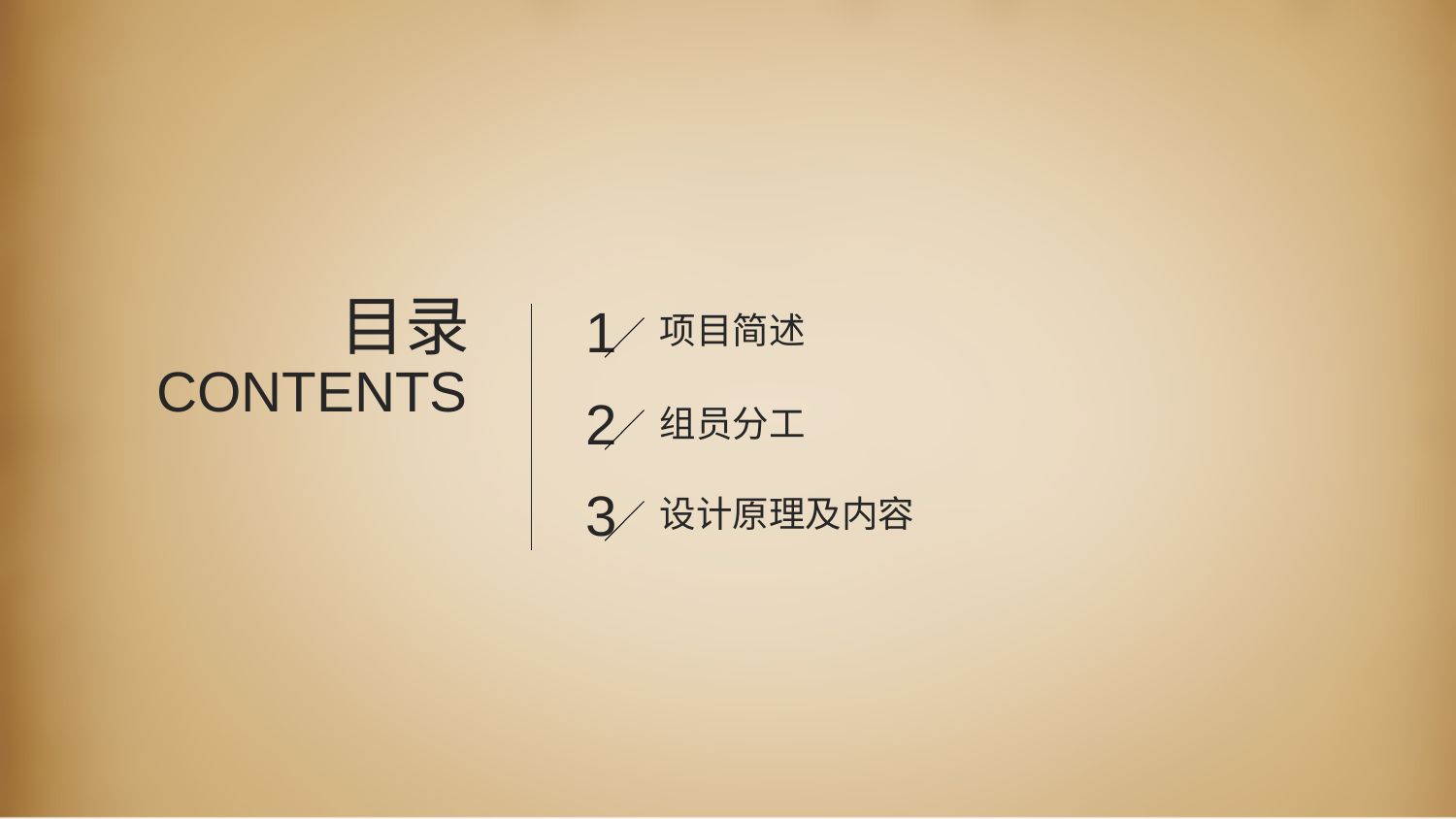

目录
CONTENTS
1
项目简述
2
组员分工
3
设计原理及内容